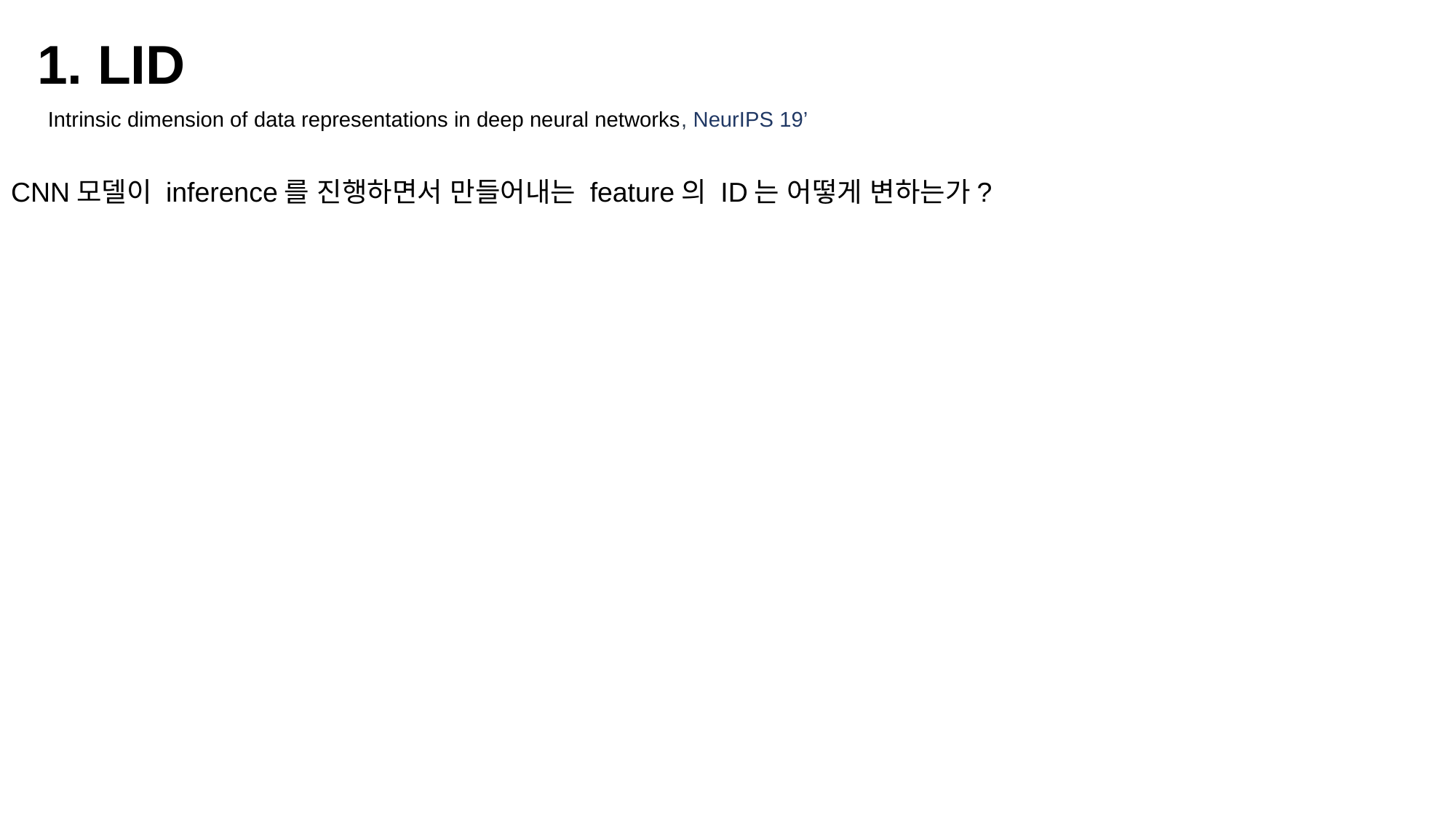

1. LID
Intrinsic dimension of data representations in deep neural networks, NeurIPS 19’
CNN모델이 inference를 진행하면서 만들어내는 feature의 ID는 어떻게 변하는가?